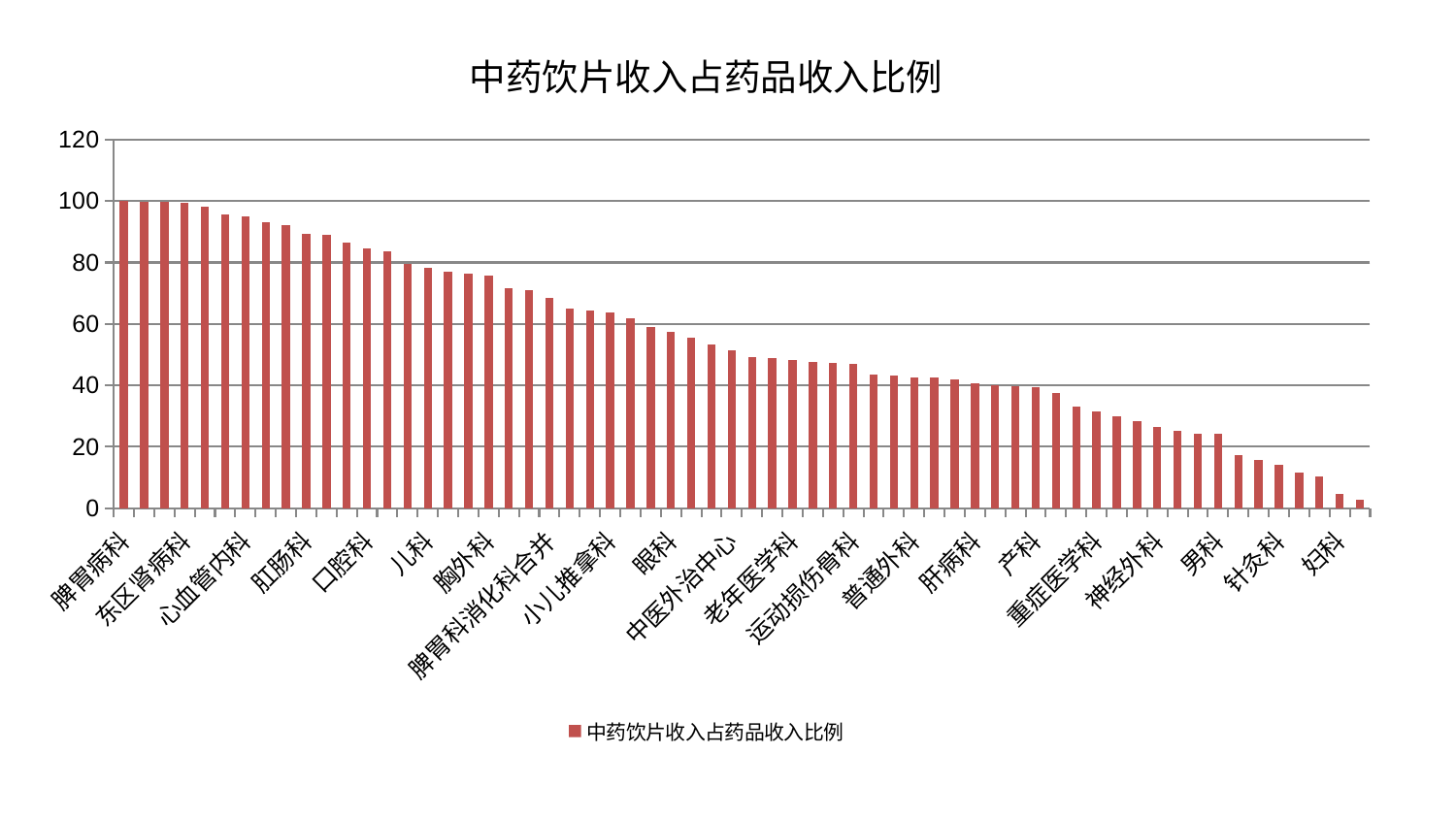

### Chart: 中药饮片收入占药品收入比例

| Category | 中药饮片收入占药品收入比例 |
|---|---|
| 脾胃病科 | 99.99999999999999 |
| 关节骨科 | 99.83395427582637 |
| 心病四科 | 99.64999170415233 |
| 东区肾病科 | 99.2872550688841 |
| 综合内科 | 98.3114575263846 |
| 周围血管科 | 95.68908881706237 |
| 心血管内科 | 95.11474102468428 |
| 小儿骨科 | 93.12655288739802 |
| 肾脏内科 | 92.06594507171626 |
| 肛肠科 | 89.1976104916042 |
| 妇科妇二科合并 | 89.09043493057077 |
| 推拿科 | 86.62561762026208 |
| 口腔科 | 84.66253325117117 |
| 肾病科 | 83.59070838548165 |
| 美容皮肤科 | 79.45218185152261 |
| 儿科 | 78.11898224593939 |
| 中医经典科 | 76.95320462657772 |
| 皮肤科 | 76.53066261207415 |
| 胸外科 | 75.85253118727778 |
| 心病三科 | 71.66053100308228 |
| 泌尿外科 | 71.04733805241234 |
| 脾胃科消化科合并 | 68.3637761112237 |
| 肝胆外科 | 64.92125640916204 |
| 创伤骨科 | 64.24194406493426 |
| 小儿推拿科 | 63.68856506548793 |
| 血液科 | 62.00355488791162 |
| 心病一科 | 59.12185715589615 |
| 眼科 | 57.41212425623059 |
| 脑病一科 | 55.427718867458196 |
| 肿瘤内科 | 53.19989822044331 |
| 中医外治中心 | 51.27194584226853 |
| 风湿病科 | 49.348062797756064 |
| 脑病三科 | 48.93495901228992 |
| 老年医学科 | 48.1315984283896 |
| 医院 | 47.75280633837129 |
| 妇二科 | 47.17773725209927 |
| 运动损伤骨科 | 47.10154530485791 |
| 显微骨科 | 43.649971627253116 |
| 东区重症医学科 | 43.26170200498716 |
| 普通外科 | 42.62582514871194 |
| 耳鼻喉科 | 42.50081667896786 |
| 呼吸内科 | 41.90279773988038 |
| 肝病科 | 40.74178109047377 |
| 康复科 | 40.15868986554097 |
| 脊柱骨科 | 39.611362572888915 |
| 产科 | 39.510729731962776 |
| 身心医学科 | 37.60901111962307 |
| 治未病中心 | 32.97049549107884 |
| 重症医学科 | 31.541620392734735 |
| 心病二科 | 30.058461597560083 |
| 神经内科 | 28.48974376637161 |
| 神经外科 | 26.437258318470732 |
| 骨科 | 25.251818064717124 |
| 内分泌科 | 24.289825068582864 |
| 男科 | 24.254482835552402 |
| 消化内科 | 17.303364193258968 |
| 乳腺甲状腺外科 | 15.776024703606689 |
| 针灸科 | 14.005739297085556 |
| 脑病二科 | 11.654516451813754 |
| 微创骨科 | 10.41903372055883 |
| 妇科 | 4.58985983779933 |
| 西区重症医学科 | 2.7444000725234496 |
255